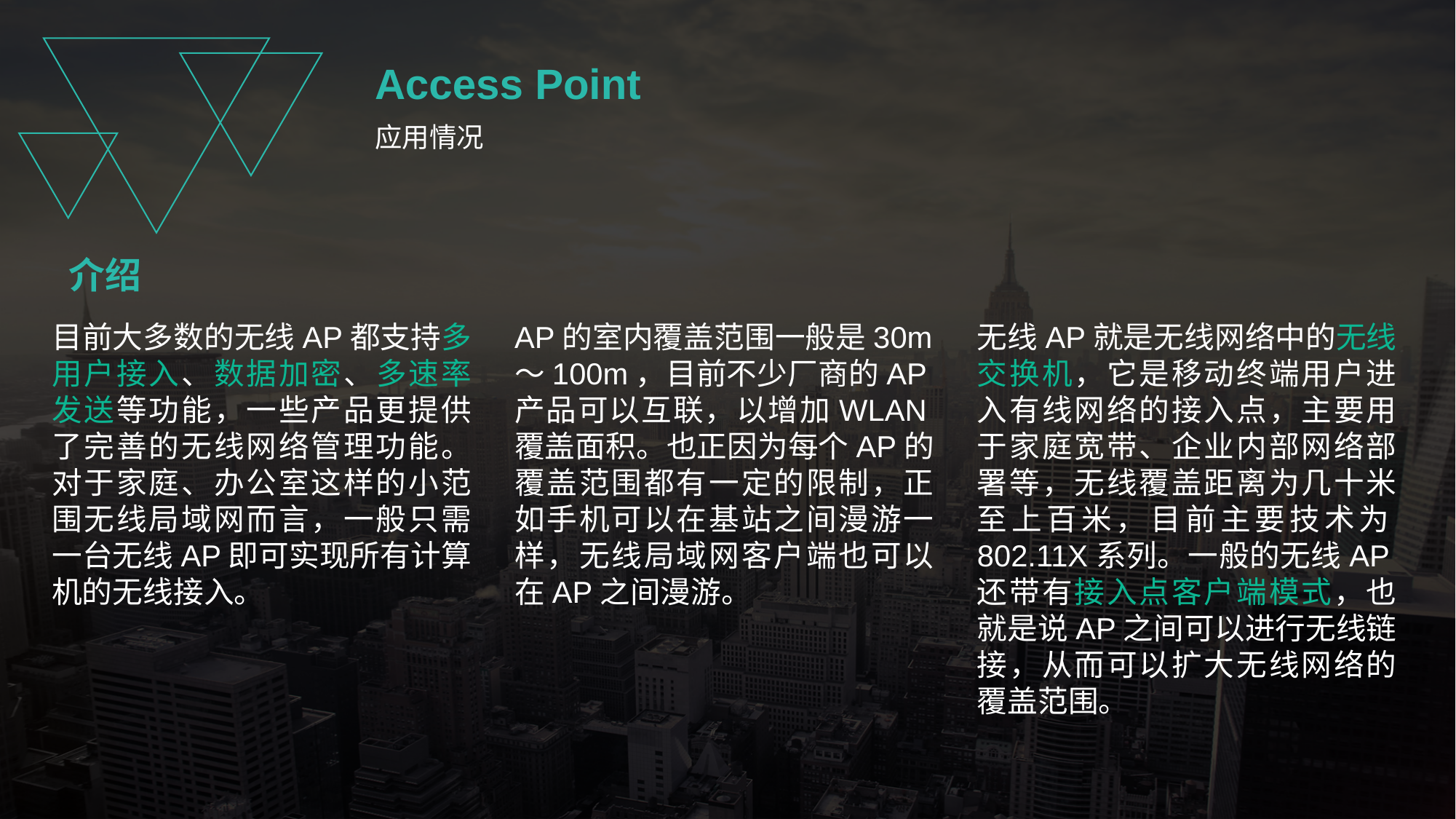

Access Point

应用情况

介绍
目前大多数的无线AP都支持多用户接入、数据加密、多速率发送等功能，一些产品更提供了完善的无线网络管理功能。对于家庭、办公室这样的小范围无线局域网而言，一般只需一台无线AP即可实现所有计算机的无线接入。

AP的室内覆盖范围一般是30m～100m，目前不少厂商的AP产品可以互联，以增加WLAN覆盖面积。也正因为每个AP的覆盖范围都有一定的限制，正如手机可以在基站之间漫游一样，无线局域网客户端也可以在AP之间漫游。

无线AP就是无线网络中的无线交换机，它是移动终端用户进入有线网络的接入点，主要用于家庭宽带、企业内部网络部署等，无线覆盖距离为几十米至上百米，目前主要技术为802.11X系列。一般的无线AP还带有接入点客户端模式，也就是说AP之间可以进行无线链接，从而可以扩大无线网络的覆盖范围。